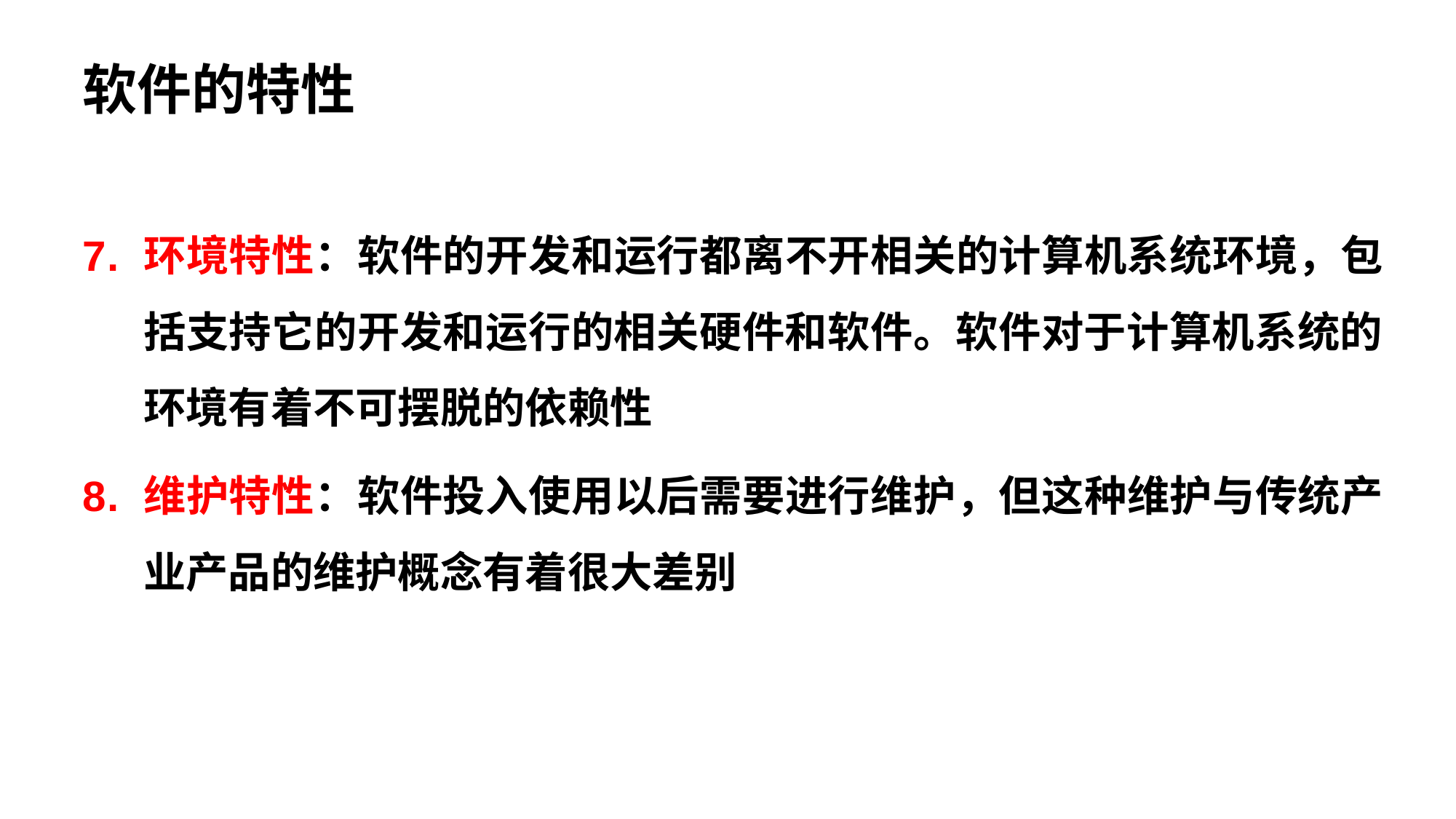

软件的特性
环境特性：软件的开发和运行都离不开相关的计算机系统环境，包括支持它的开发和运行的相关硬件和软件。软件对于计算机系统的环境有着不可摆脱的依赖性
维护特性：软件投入使用以后需要进行维护，但这种维护与传统产业产品的维护概念有着很大差别